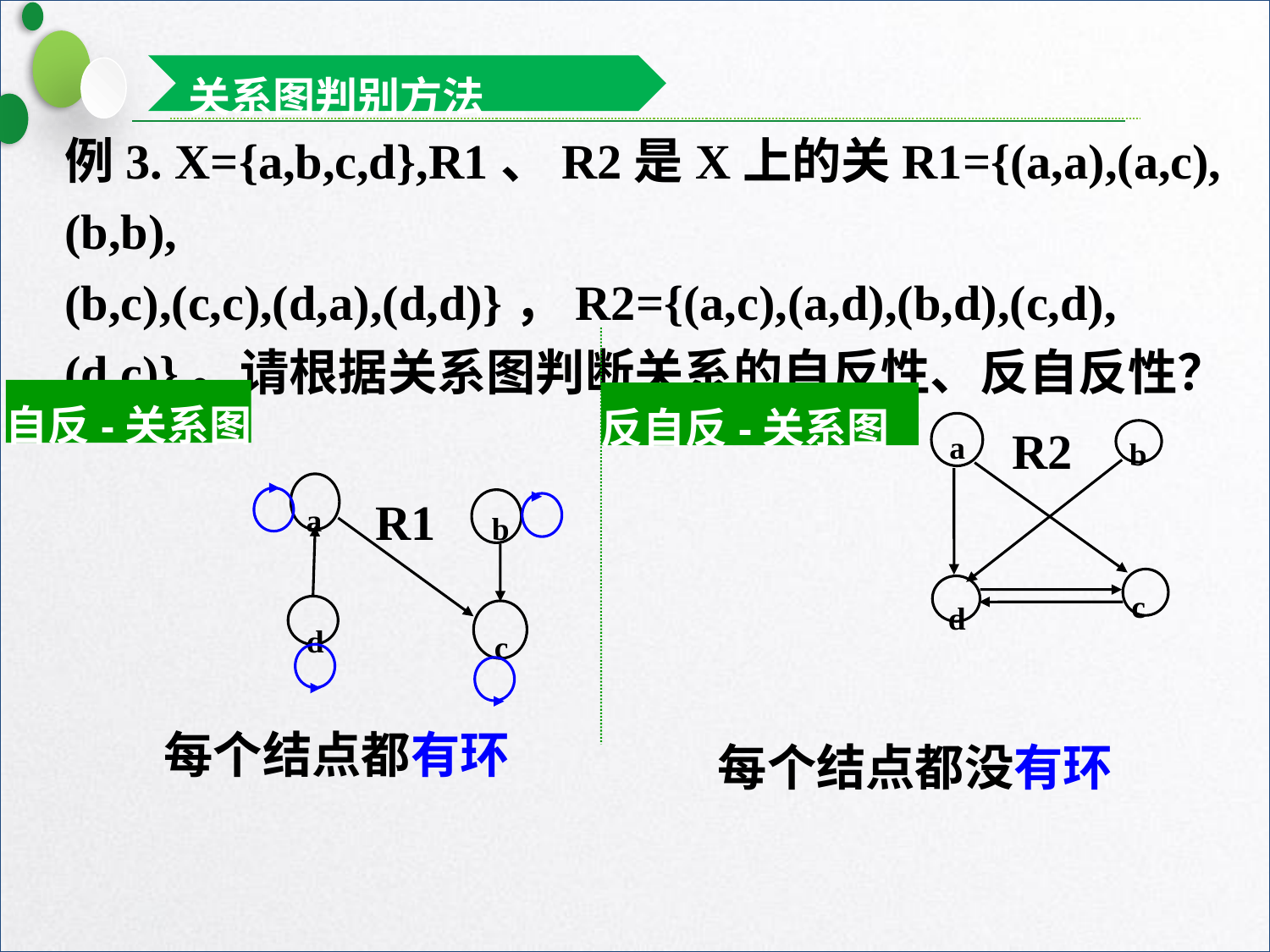

关系图判别方法
例3. X={a,b,c,d},R1、R2是X上的关R1={(a,a),(a,c),(b,b),
(b,c),(c,c),(d,a),(d,d)}，R2={(a,c),(a,d),(b,d),(c,d),(d,c)}。请根据关系图判断关系的自反性、反自反性？
自反-关系图
反自反-关系图
R2
a
b

c

d

R1

a
b

d

c

每个结点都有环

每个结点都没有环